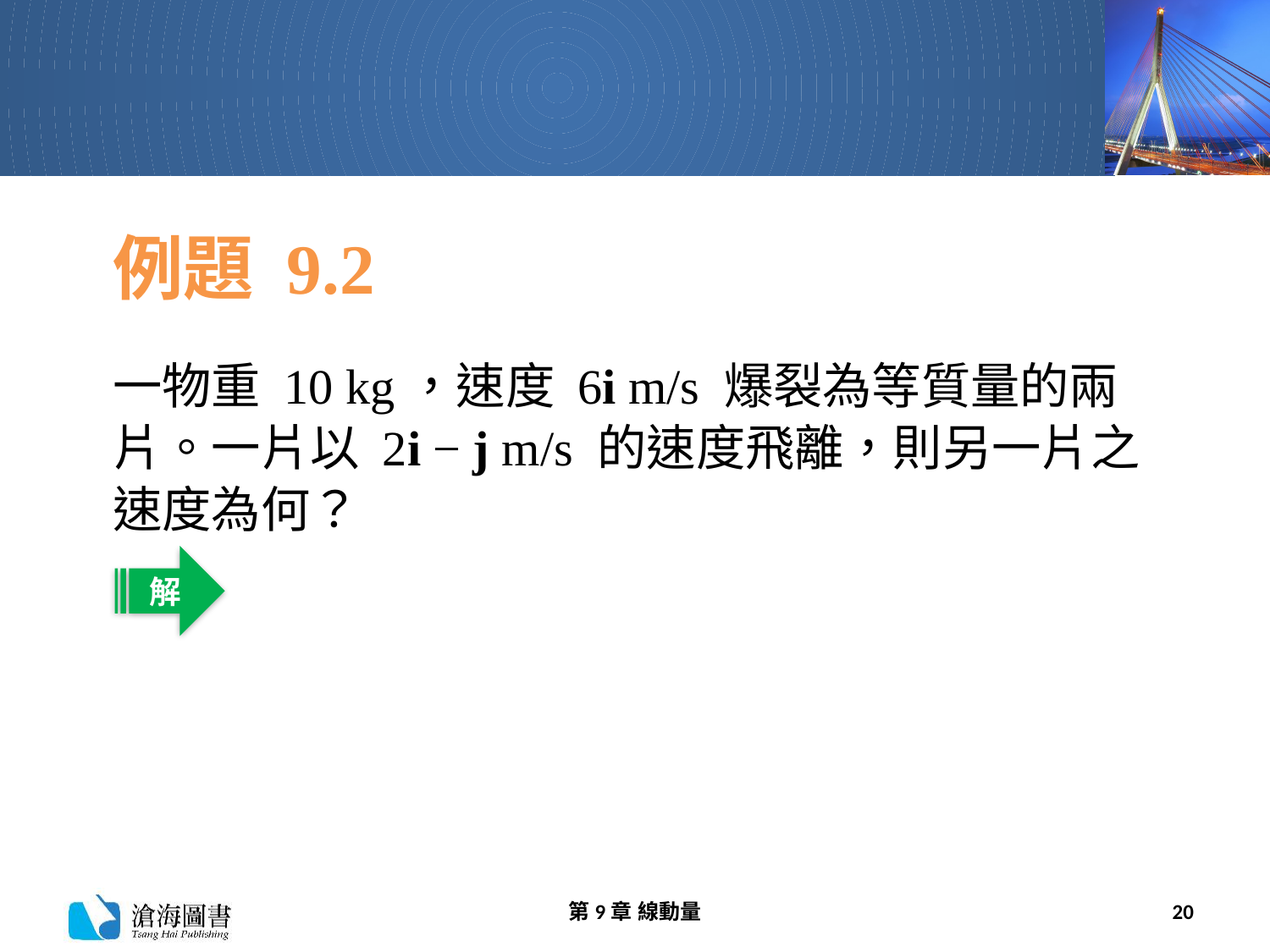

# 例題 9.2
一物重 10 kg，速度 6i m/s 爆裂為等質量的兩片。一片以 2i − j m/s 的速度飛離，則另一片之速度為何？

解
第9章 線動量
20